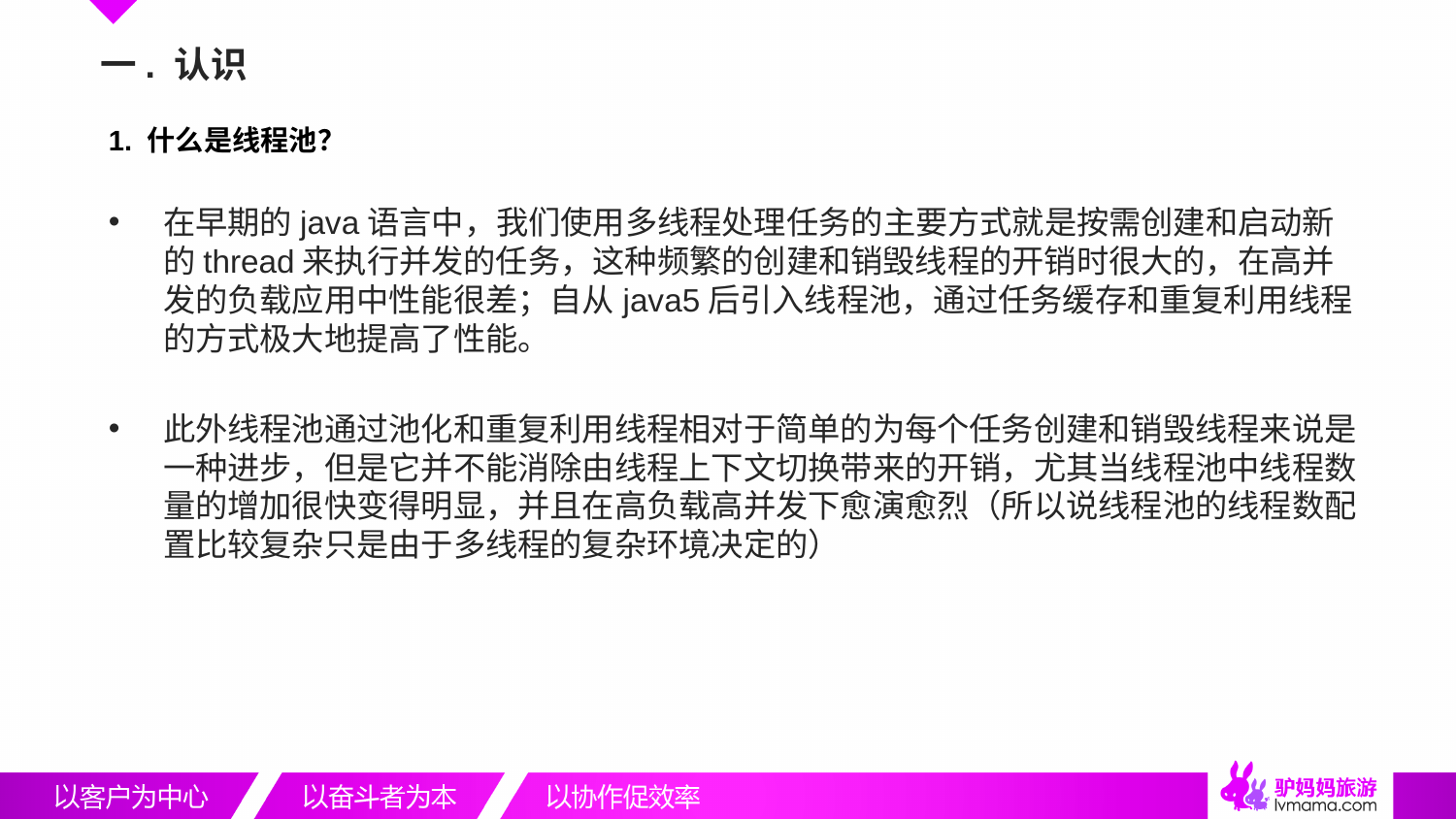

# 一. 认识
1. 什么是线程池？
在早期的java语言中，我们使用多线程处理任务的主要方式就是按需创建和启动新的thread来执行并发的任务，这种频繁的创建和销毁线程的开销时很大的，在高并发的负载应用中性能很差；自从java5后引入线程池，通过任务缓存和重复利用线程的方式极大地提高了性能。

此外线程池通过池化和重复利用线程相对于简单的为每个任务创建和销毁线程来说是一种进步，但是它并不能消除由线程上下文切换带来的开销，尤其当线程池中线程数量的增加很快变得明显，并且在高负载高并发下愈演愈烈（所以说线程池的线程数配置比较复杂只是由于多线程的复杂环境决定的）